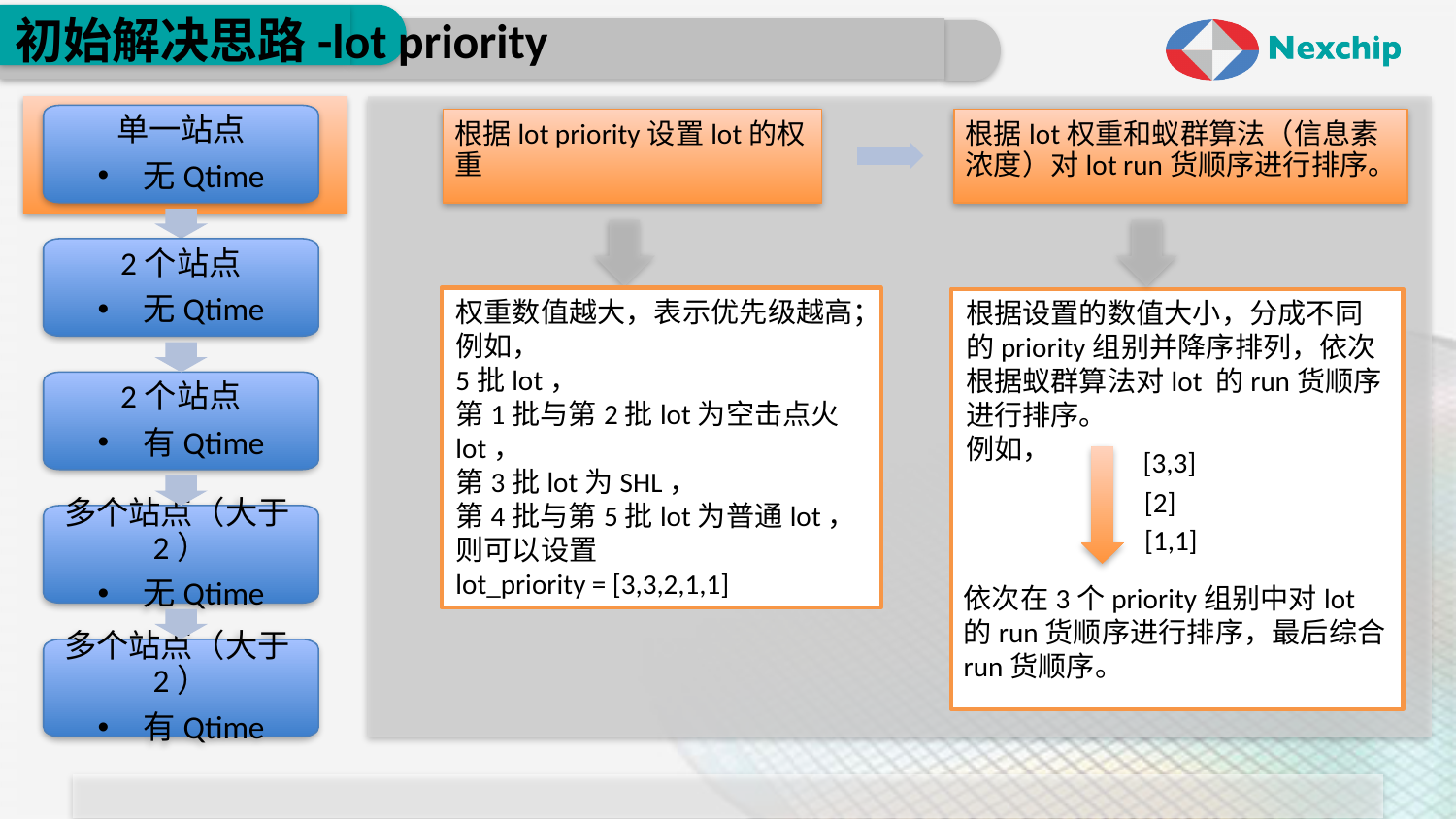

# 初始解决思路-lot priority
根据lot priority设置lot的权重

根据lot权重和蚁群算法（信息素浓度）对lot run货顺序进行排序。

单一站点
无Qtime

2个站点
无Qtime
权重数值越大，表示优先级越高；
例如，
5批lot，
第1批与第2批lot为空击点火lot，
第3批lot为SHL，
第4批与第5批lot为普通lot，
则可以设置
lot_priority = [3,3,2,1,1]
根据设置的数值大小，分成不同的priority组别并降序排列，依次根据蚁群算法对lot 的run货顺序进行排序。
例如，

2个站点
有Qtime
[3,3]

[2]
多个站点（大于2）
无Qtime
[1,1]
依次在3个priority组别中对lot的run货顺序进行排序，最后综合run货顺序。

多个站点（大于2）
有Qtime